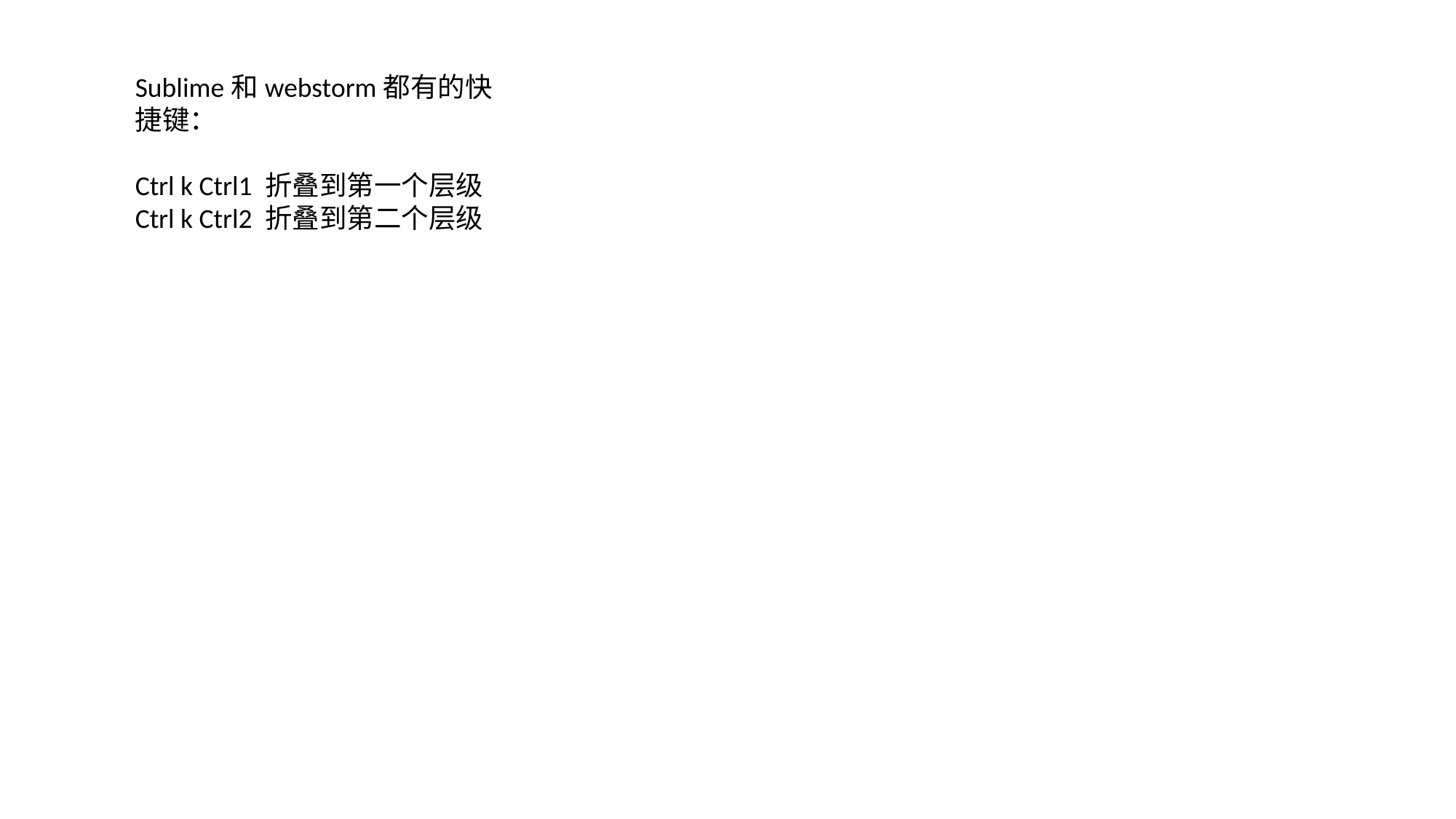

Sublime和webstorm都有的快捷键：

Ctrl k Ctrl1 折叠到第一个层级
Ctrl k Ctrl2 折叠到第二个层级